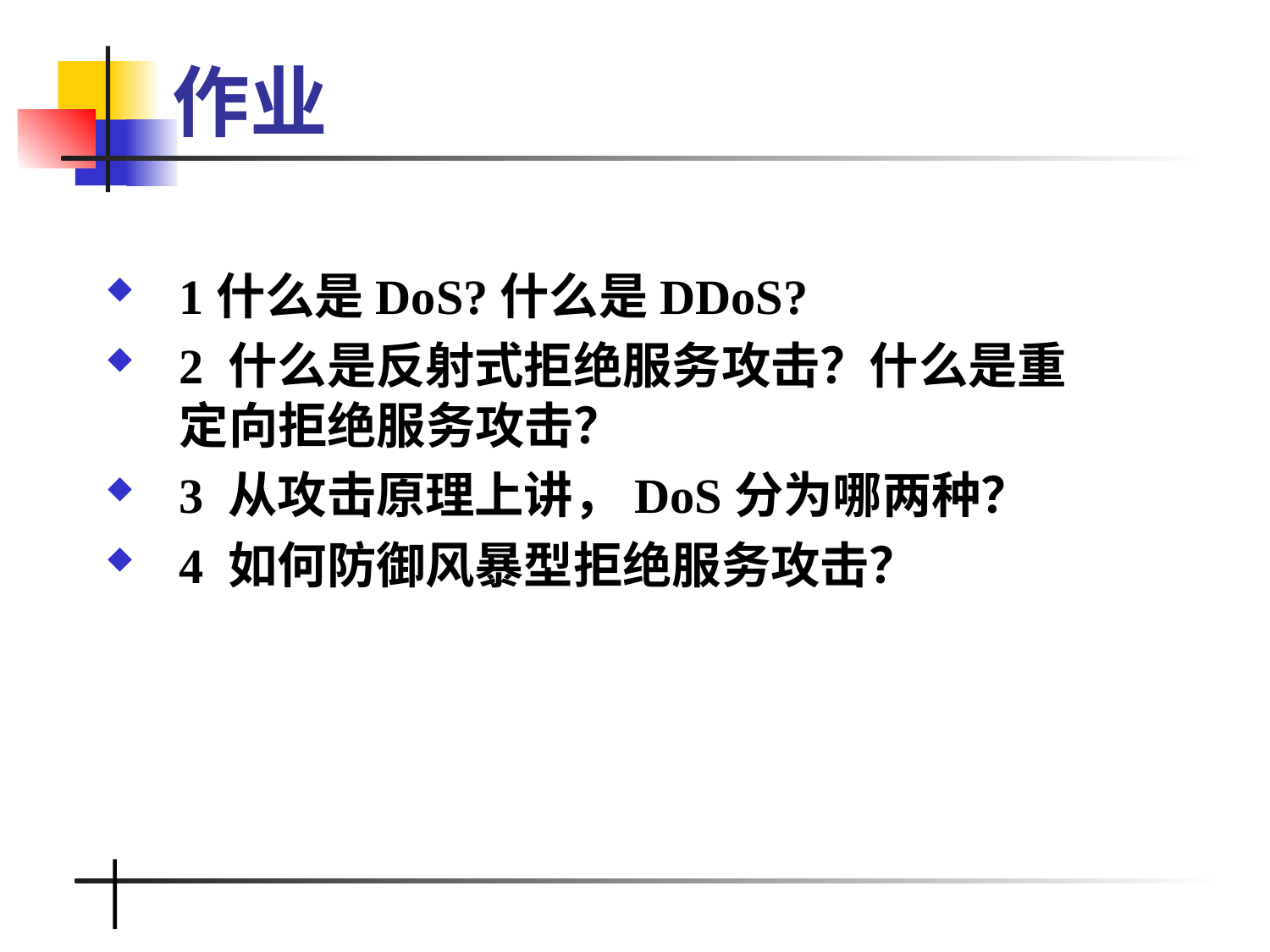

# 作业

1什么是DoS?什么是DDoS?
2 什么是反射式拒绝服务攻击？什么是重定向拒绝服务攻击？
3 从攻击原理上讲，DoS分为哪两种？
4 如何防御风暴型拒绝服务攻击？